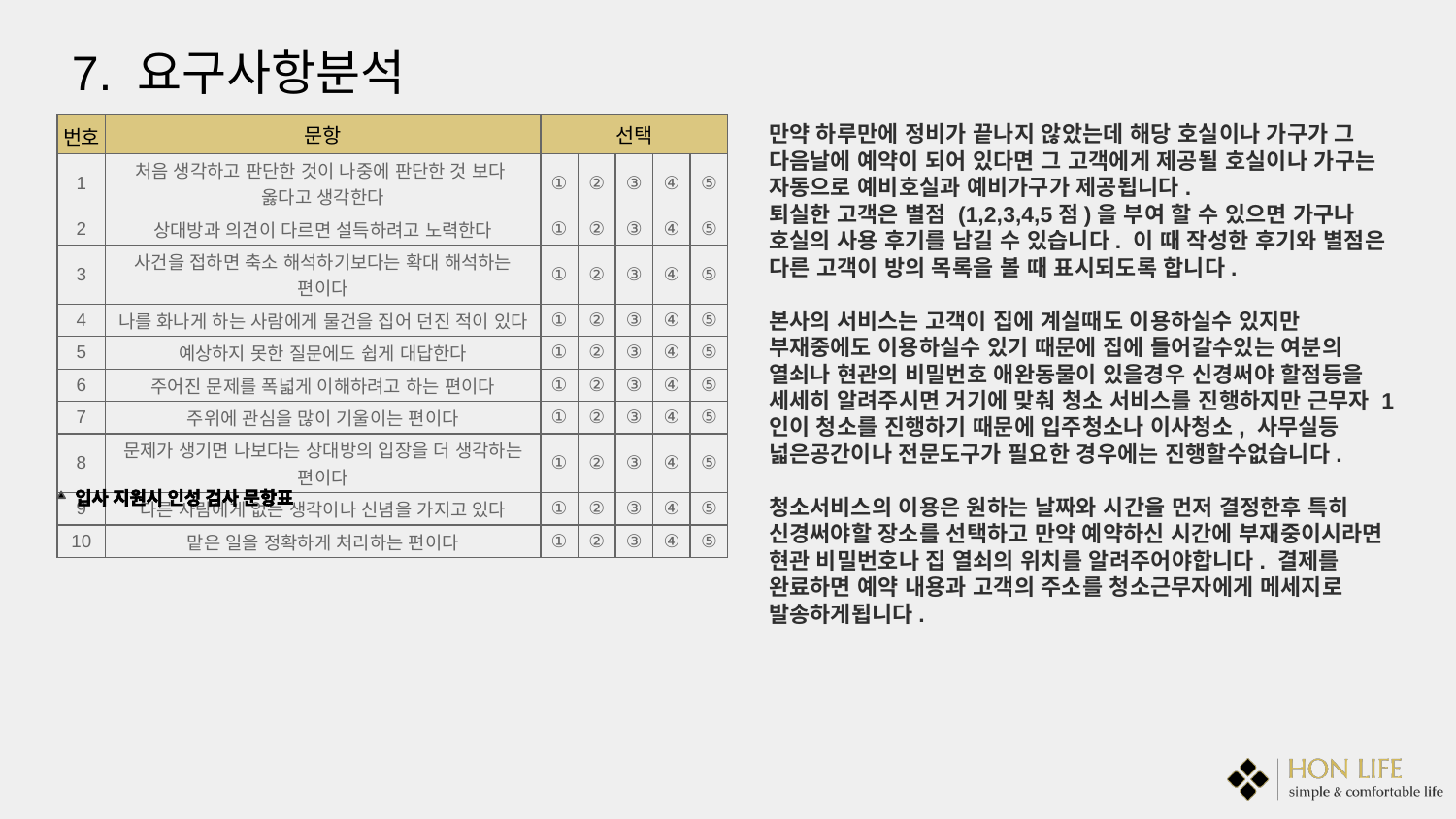

7. 요구사항분석
| 번호 | 문항 | 선택 |  |  |  |  |
| --- | --- | --- | --- | --- | --- | --- |
| 1 | 처음 생각하고 판단한 것이 나중에 판단한 것 보다 옳다고 생각한다 | ① | ② | ③ | ④ | ⑤ |
| 2 | 상대방과 의견이 다르면 설득하려고 노력한다 | ① | ② | ③ | ④ | ⑤ |
| 3 | 사건을 접하면 축소 해석하기보다는 확대 해석하는 편이다 | ① | ② | ③ | ④ | ⑤ |
| 4 | 나를 화나게 하는 사람에게 물건을 집어 던진 적이 있다 | ① | ② | ③ | ④ | ⑤ |
| 5 | 예상하지 못한 질문에도 쉽게 대답한다 | ① | ② | ③ | ④ | ⑤ |
| 6 | 주어진 문제를 폭넓게 이해하려고 하는 편이다 | ① | ② | ③ | ④ | ⑤ |
| 7 | 주위에 관심을 많이 기울이는 편이다 | ① | ② | ③ | ④ | ⑤ |
| 8 | 문제가 생기면 나보다는 상대방의 입장을 더 생각하는 편이다 | ① | ② | ③ | ④ | ⑤ |
| 9 | 다른 사람에게 없는 생각이나 신념을 가지고 있다 | ① | ② | ③ | ④ | ⑤ |
| 10 | 맡은 일을 정확하게 처리하는 편이다 | ① | ② | ③ | ④ | ⑤ |
만약 하루만에 정비가 끝나지 않았는데 해당 호실이나 가구가 그 다음날에 예약이 되어 있다면 그 고객에게 제공될 호실이나 가구는 자동으로 예비호실과 예비가구가 제공됩니다.
퇴실한 고객은 별점 (1,2,3,4,5점)을 부여 할 수 있으면 가구나 호실의 사용 후기를 남길 수 있습니다. 이 때 작성한 후기와 별점은 다른 고객이 방의 목록을 볼 때 표시되도록 합니다.

본사의 서비스는 고객이 집에 계실때도 이용하실수 있지만 부재중에도 이용하실수 있기 때문에 집에 들어갈수있는 여분의 열쇠나 현관의 비밀번호 애완동물이 있을경우 신경써야 할점등을 세세히 알려주시면 거기에 맞춰 청소 서비스를 진행하지만 근무자 1인이 청소를 진행하기 때문에 입주청소나 이사청소, 사무실등 넓은공간이나 전문도구가 필요한 경우에는 진행할수없습니다.

청소서비스의 이용은 원하는 날짜와 시간을 먼저 결정한후 특히 신경써야할 장소를 선택하고 만약 예약하신 시간에 부재중이시라면 현관 비밀번호나 집 열쇠의 위치를 알려주어야합니다. 결제를 완료하면 예약 내용과 고객의 주소를 청소근무자에게 메세지로 발송하게됩니다.

입사 지원시 인성 검사 문항표